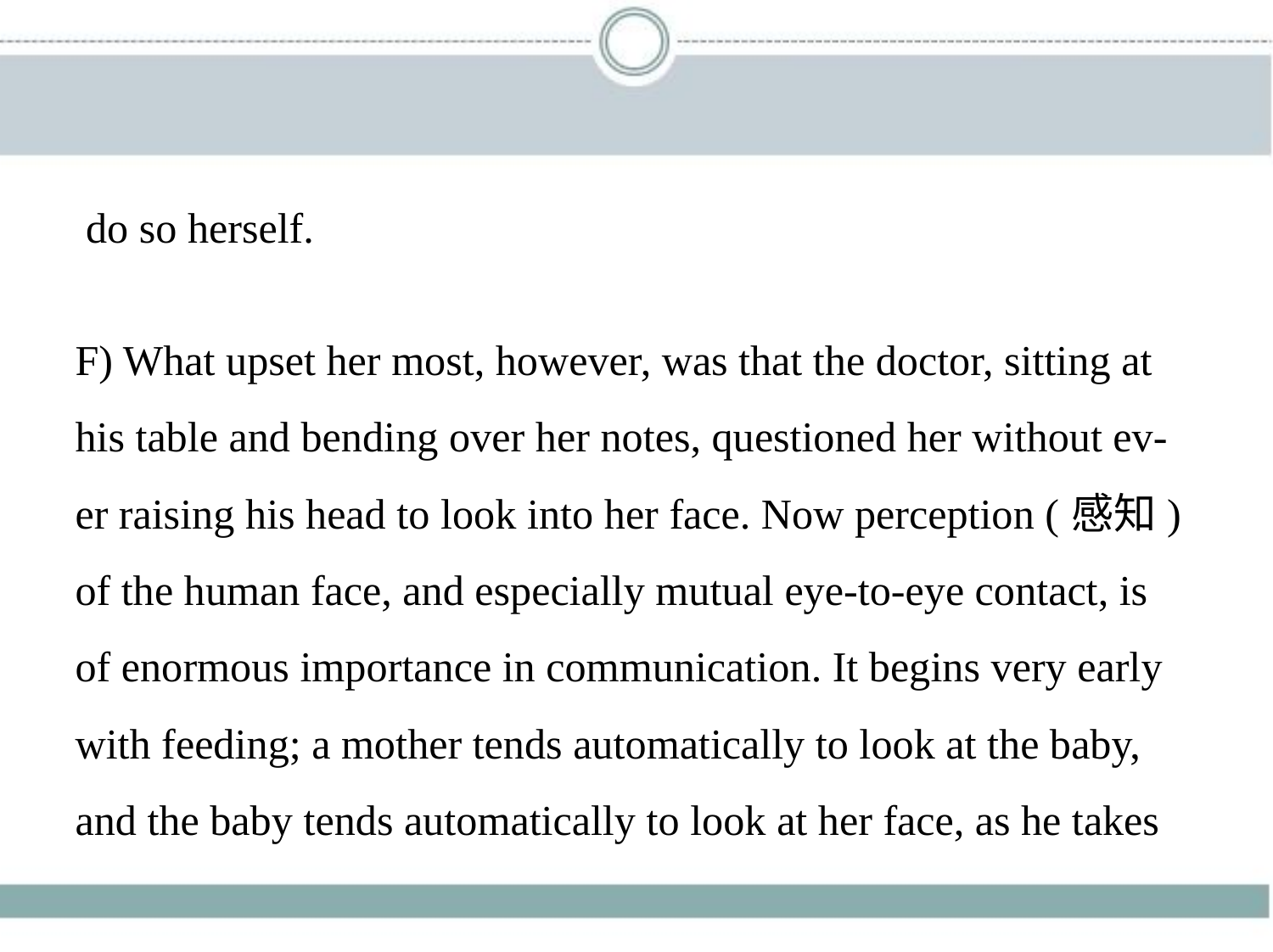

do so herself.
F) What upset her most, however, was that the doctor, sitting at
his table and bending over her notes, questioned her without ev-
er raising his head to look into her face. Now perception (感知)
of the human face, and especially mutual eye-to-eye contact, is
of enormous importance in communication. It begins very early
with feeding; a mother tends automatically to look at the baby,
and the baby tends automatically to look at her face, as he takes